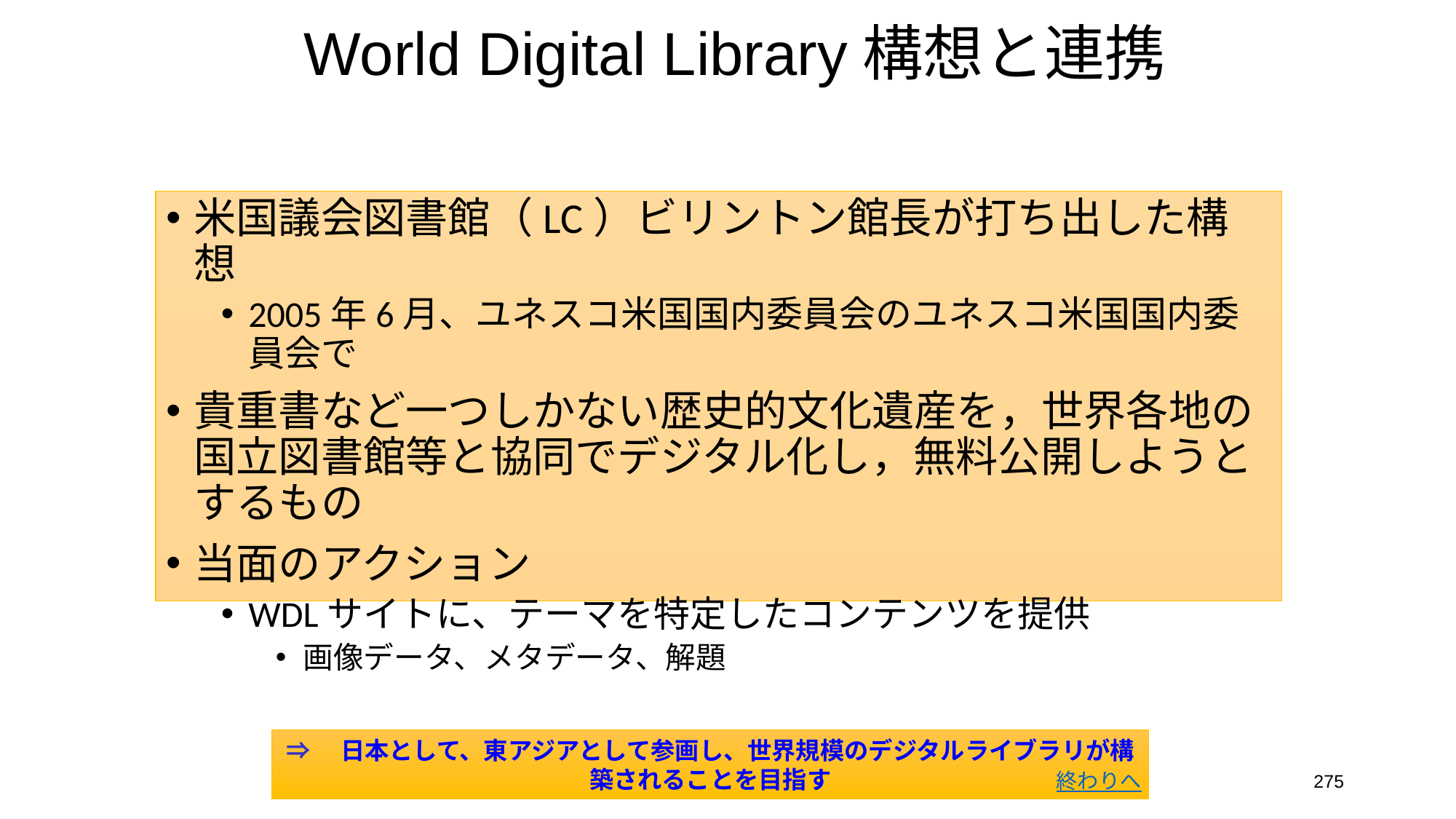

# World Digital Library構想と連携
米国議会図書館（LC）ビリントン館長が打ち出した構想
2005年6月、ユネスコ米国国内委員会のユネスコ米国国内委員会で
貴重書など一つしかない歴史的文化遺産を，世界各地の国立図書館等と協同でデジタル化し，無料公開しようとするもの
当面のアクション
WDLサイトに、テーマを特定したコンテンツを提供
画像データ、メタデータ、解題
⇒　日本として、東アジアとして参画し、世界規模のデジタルライブラリが構築されることを目指す
275
終わりへ